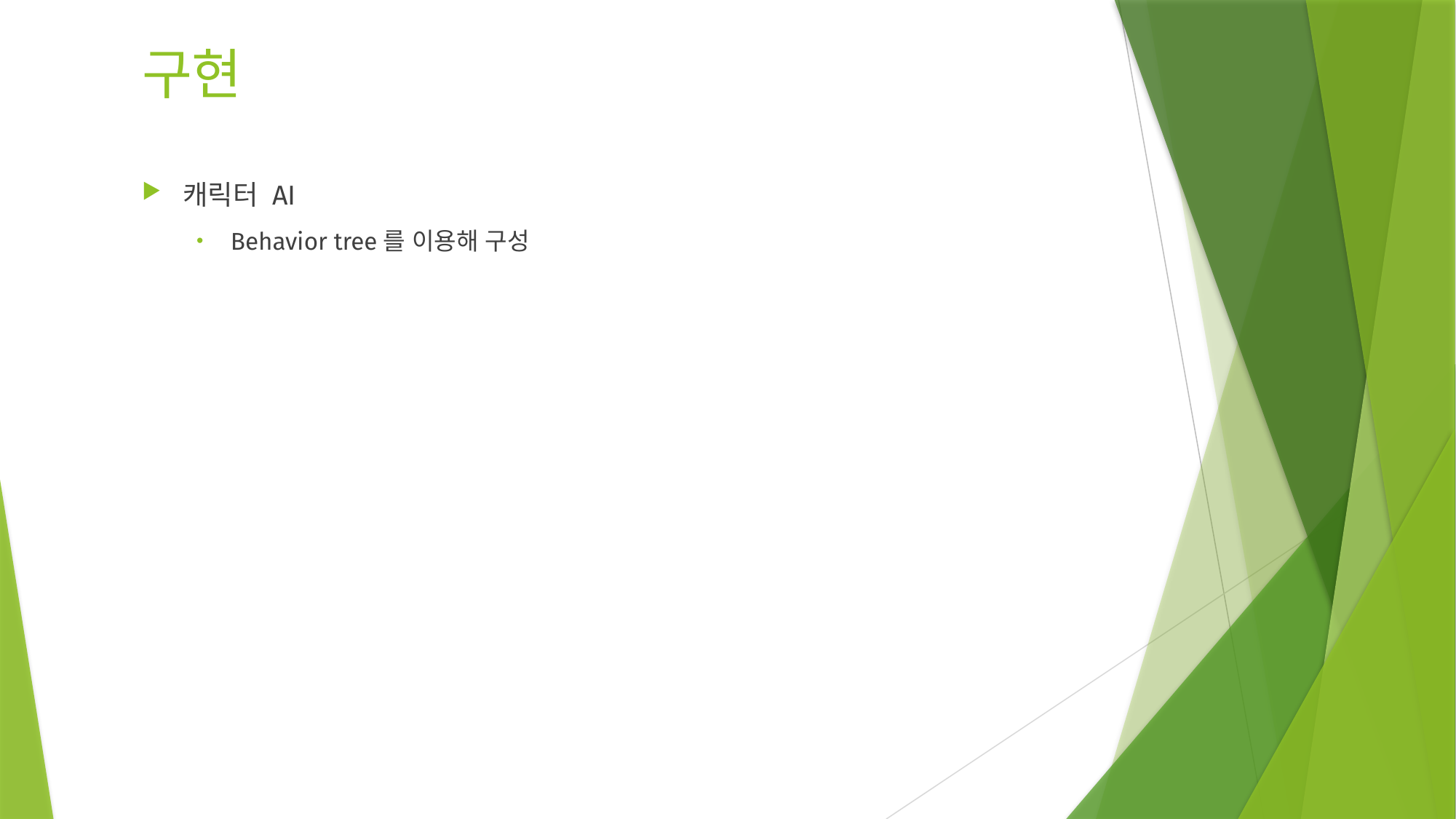

# 구현
캐릭터 AI
Behavior tree를 이용해 구성